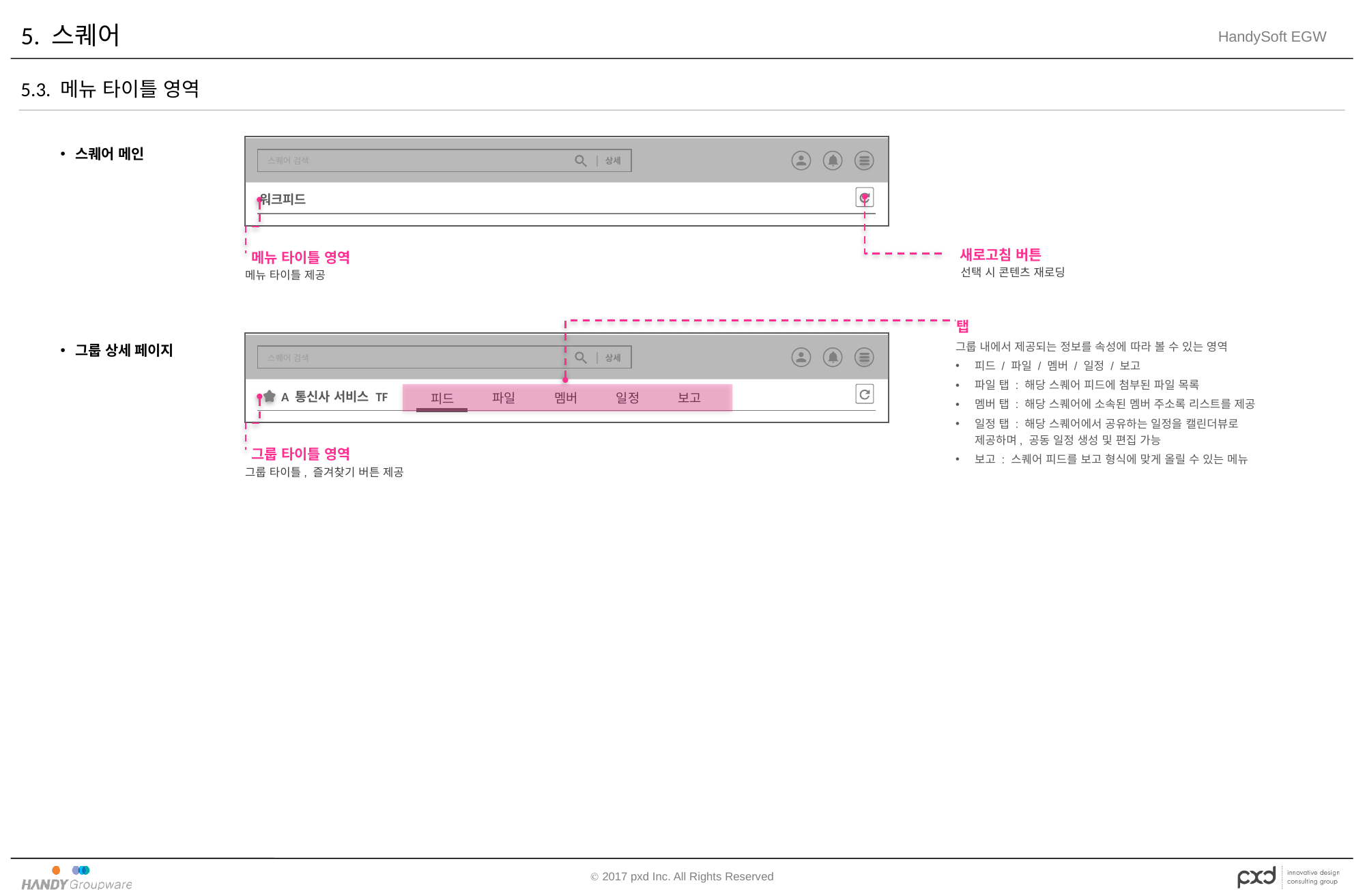

# 5. 스퀘어

5.3. 메뉴 타이틀 영역

스퀘어 메인

스퀘어 검색
상세

워크피드
새로고침 버튼
메뉴 타이틀 영역
선택 시 콘텐츠 재로딩
메뉴 타이틀 제공
탭

그룹 상세 페이지
그룹 내에서 제공되는 정보를 속성에 따라 볼 수 있는 영역
피드 / 파일 / 멤버 / 일정 / 보고
파일 탭 : 해당 스퀘어 피드에 첨부된 파일 목록
멤버 탭 : 해당 스퀘어에 소속된 멤버 주소록 리스트를 제공
일정 탭 : 해당 스퀘어에서 공유하는 일정을 캘린더뷰로 제공하며, 공동 일정 생성 및 편집 가능
보고 : 스퀘어 피드를 보고 형식에 맞게 올릴 수 있는 메뉴

스퀘어 검색
상세

A 통신사 서비스 TF
파일
멤버
일정
보고
피드

그룹 타이틀 영역
그룹 타이틀, 즐겨찾기 버튼 제공